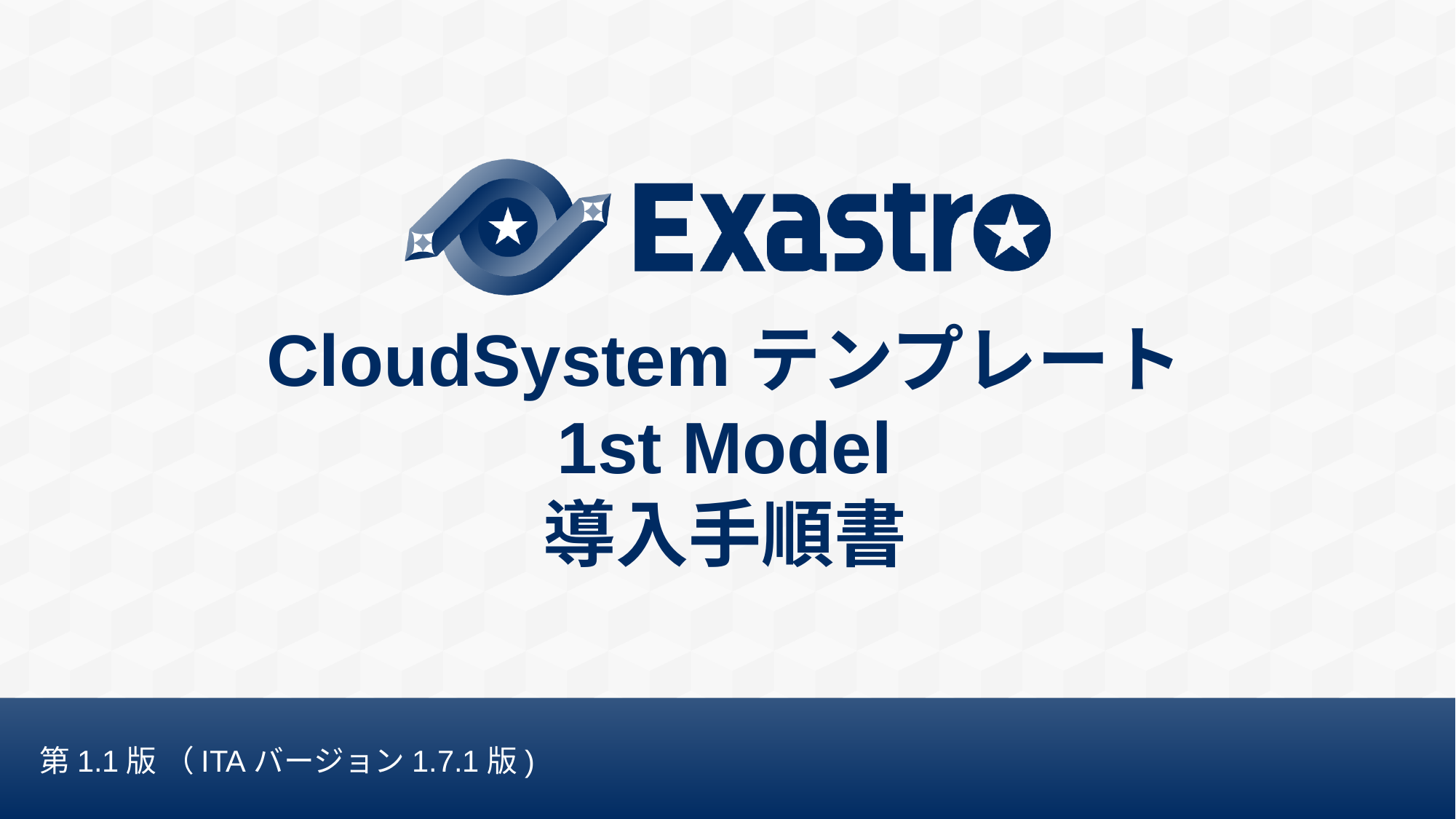

# CloudSystemテンプレート 1st Model 導入手順書
第1.1版 （ITAバージョン1.7.1版)